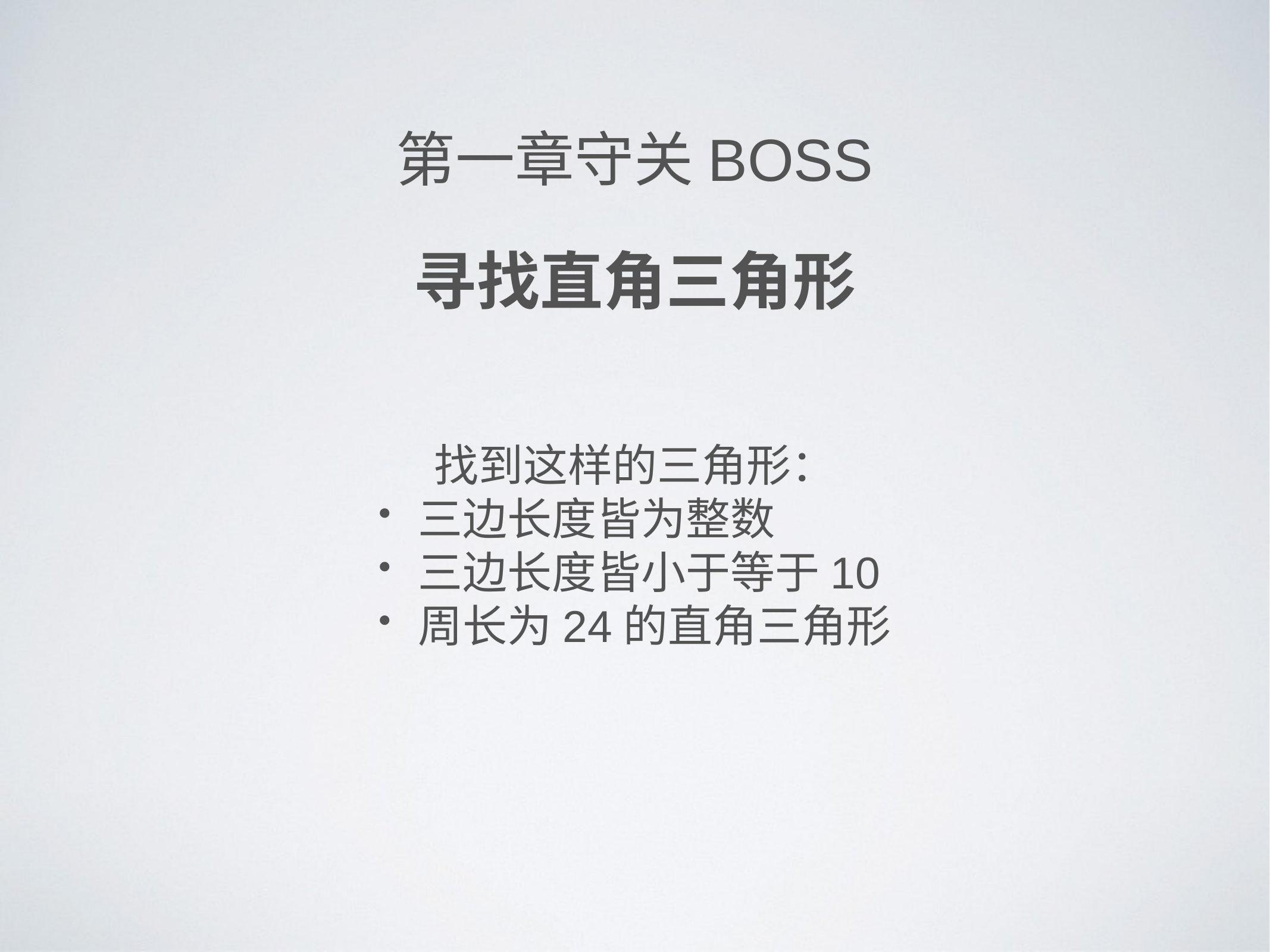

第一章守关BOSS
寻找直角三角形
找到这样的三角形：
三边长度皆为整数
三边长度皆小于等于10
周长为24的直角三角形